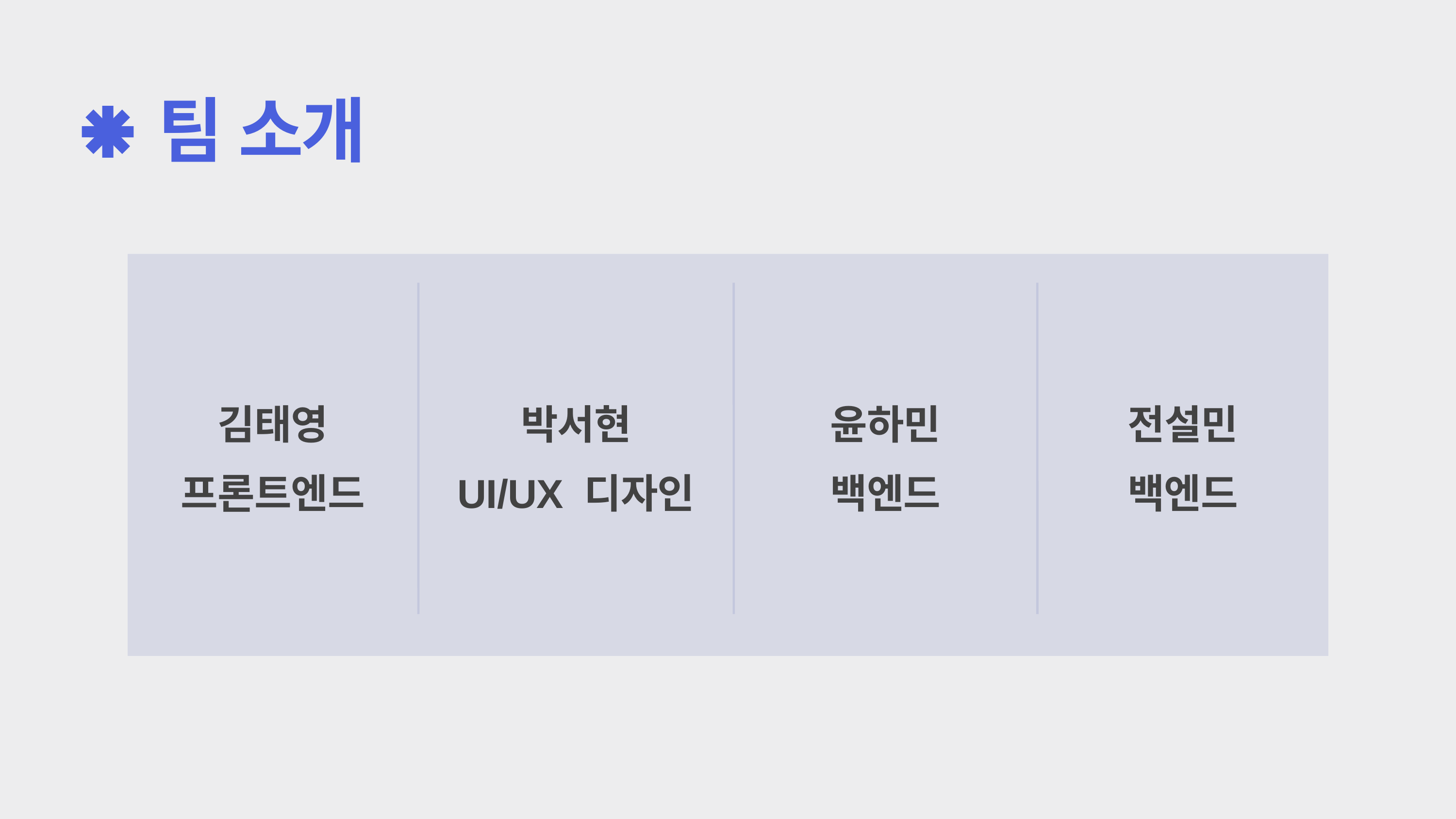

팀 소개

김태영
프론트엔드
박서현
UI/UX 디자인
윤하민
백엔드
전설민
백엔드